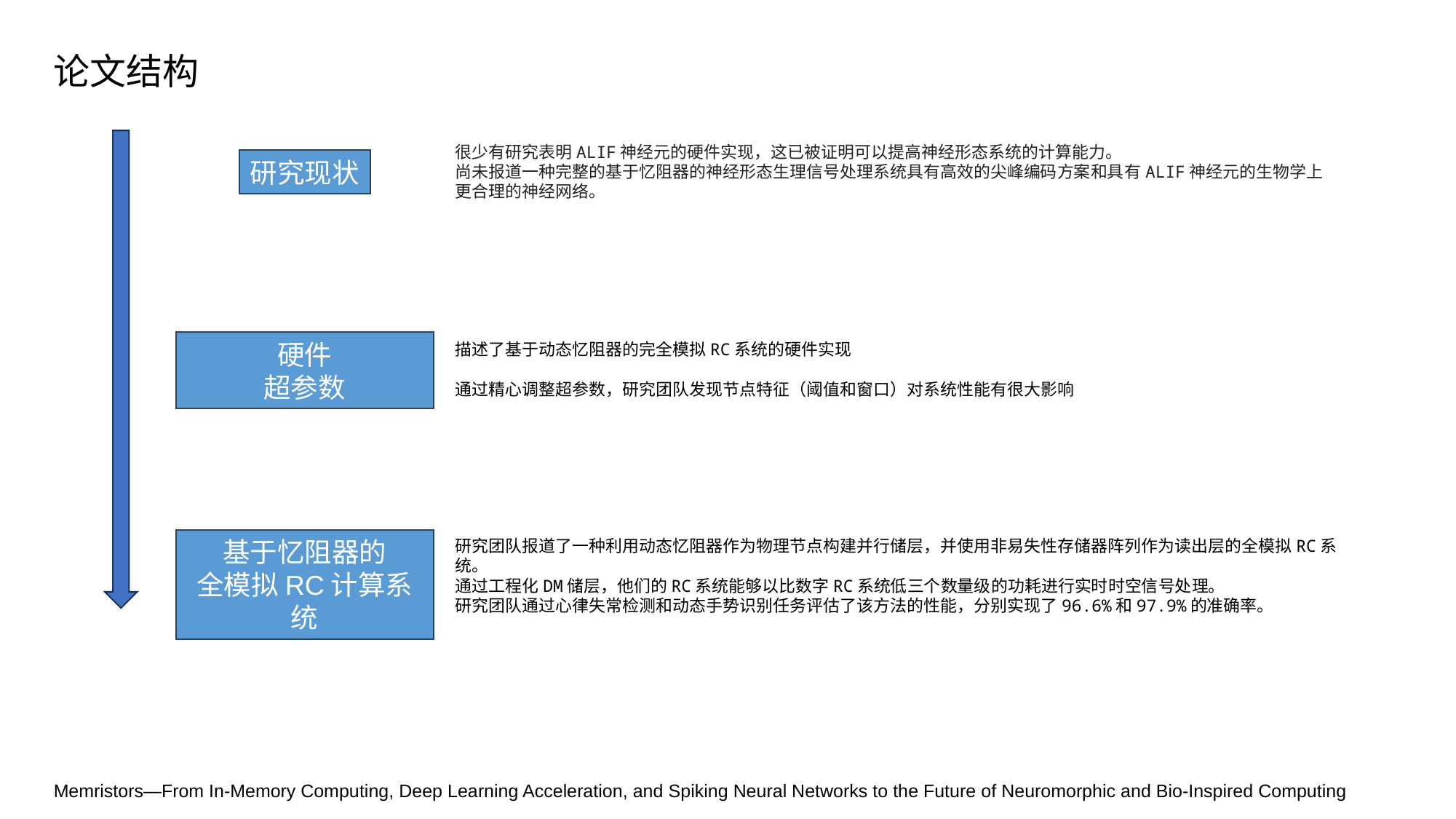

论文结构

研究现状
很少有研究表明ALIF神经元的硬件实现，这已被证明可以提高神经形态系统的计算能力。
尚未报道一种完整的基于忆阻器的神经形态生理信号处理系统具有高效的尖峰编码方案和具有ALIF神经元的生物学上更合理的神经网络。
硬件
超参数
描述了基于动态忆阻器的完全模拟RC系统的硬件实现

通过精心调整超参数，研究团队发现节点特征（阈值和窗口）对系统性能有很大影响
基于忆阻器的
全模拟RC计算系统
研究团队报道了一种利用动态忆阻器作为物理节点构建并行储层，并使用非易失性存储器阵列作为读出层的全模拟RC系统。
通过工程化DM储层，他们的RC系统能够以比数字RC系统低三个数量级的功耗进行实时时空信号处理。
研究团队通过心律失常检测和动态手势识别任务评估了该方法的性能，分别实现了96.6%和97.9%的准确率。
Memristors—From In-Memory Computing, Deep Learning Acceleration, and Spiking Neural Networks to the Future of Neuromorphic and Bio-Inspired Computing